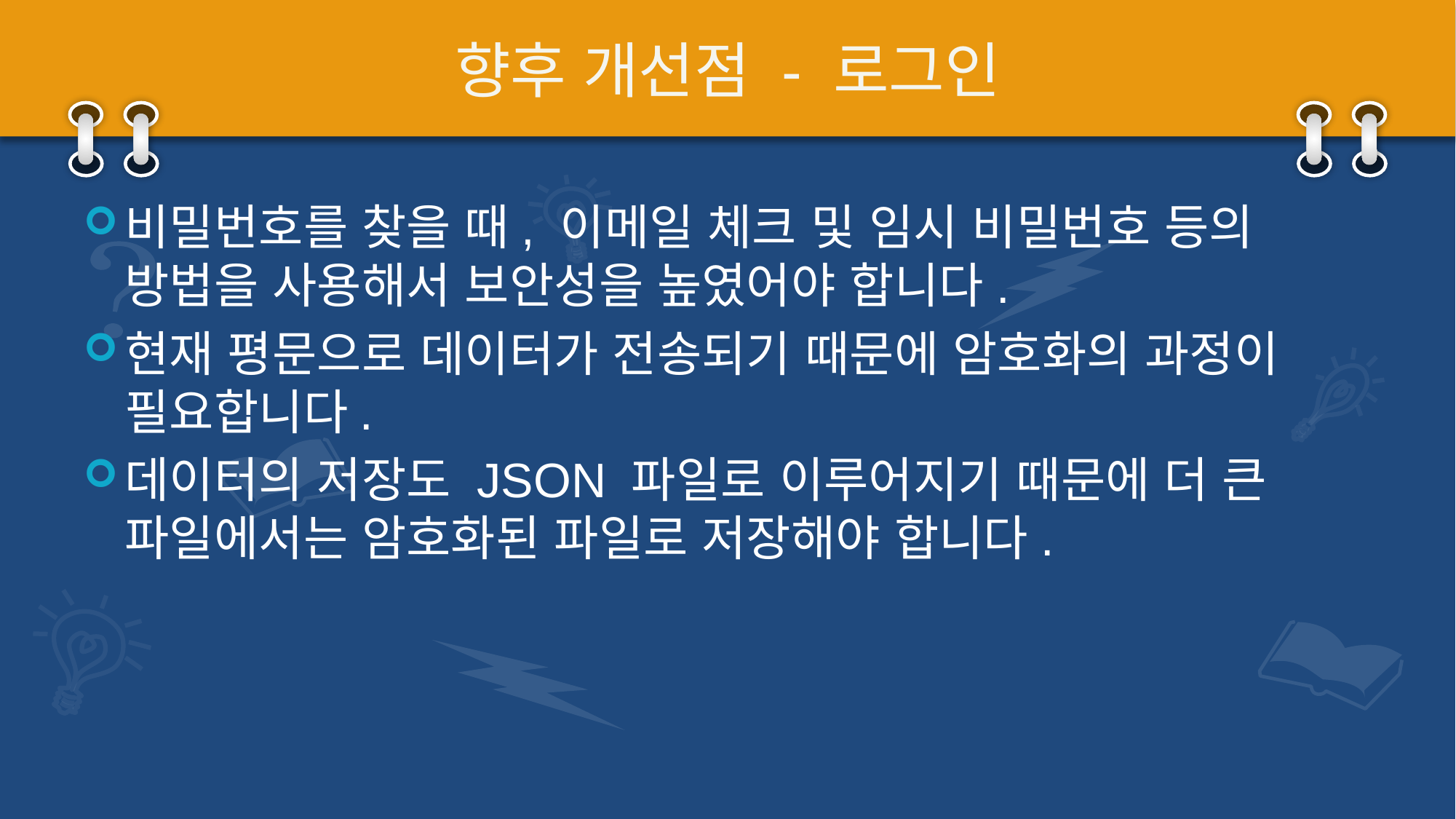

# 향후 개선점 - 로그인
비밀번호를 찾을 때, 이메일 체크 및 임시 비밀번호 등의 방법을 사용해서 보안성을 높였어야 합니다.
현재 평문으로 데이터가 전송되기 때문에 암호화의 과정이 필요합니다.
데이터의 저장도 JSON 파일로 이루어지기 때문에 더 큰 파일에서는 암호화된 파일로 저장해야 합니다.